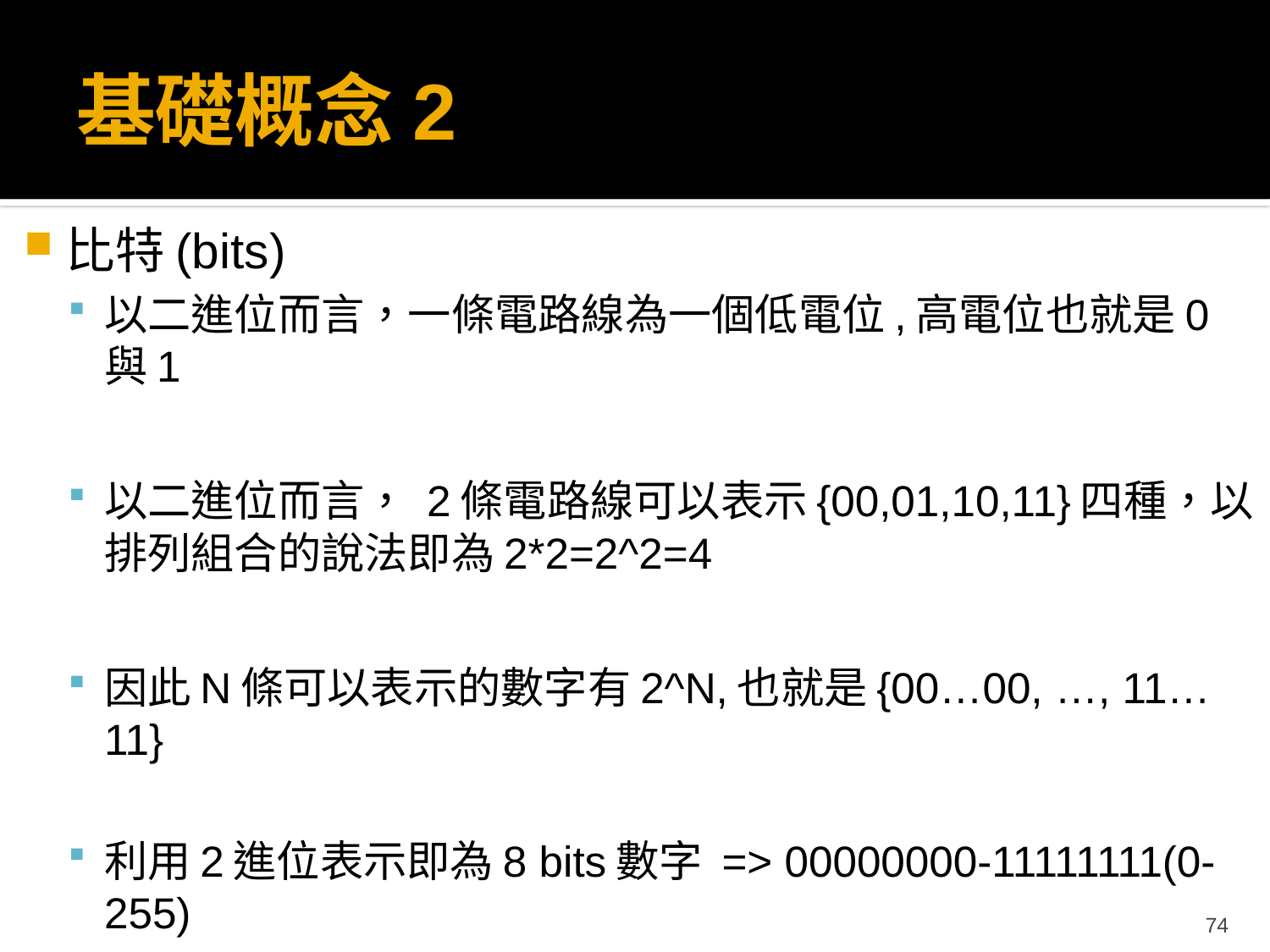

# 基礎概念2
比特(bits)
以二進位而言，一條電路線為一個低電位,高電位也就是0與1

以二進位而言， 2條電路線可以表示{00,01,10,11}四種，以排列組合的說法即為2*2=2^2=4

因此N條可以表示的數字有2^N,也就是{00…00, …, 11…11}

利用2進位表示即為8 bits數字 => 00000000-11111111(0-255)
74